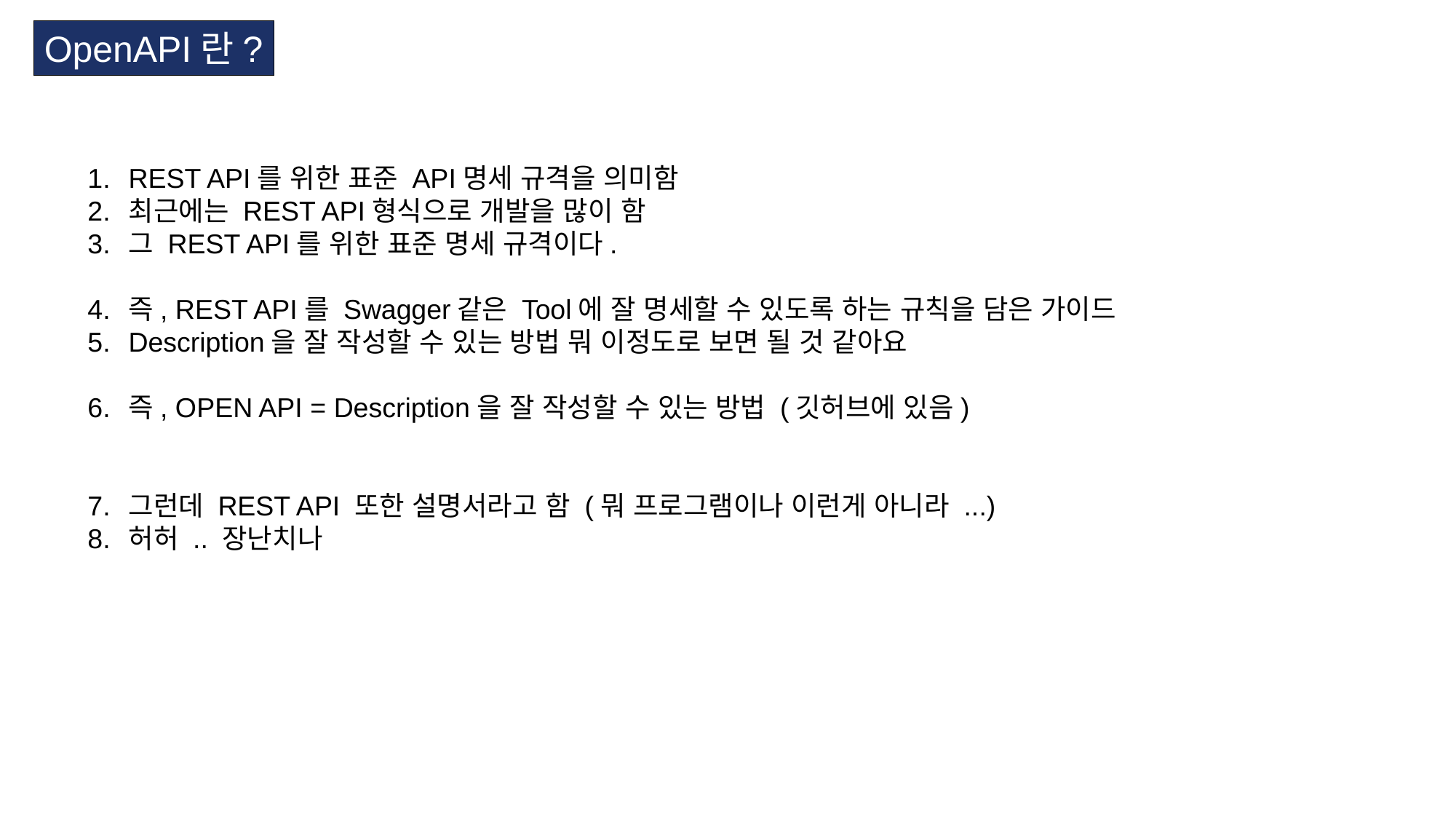

OpenAPI란?
REST API를 위한 표준 API명세 규격을 의미함
최근에는 REST API형식으로 개발을 많이 함
그 REST API를 위한 표준 명세 규격이다.

즉, REST API를 Swagger같은 Tool에 잘 명세할 수 있도록 하는 규칙을 담은 가이드
Description을 잘 작성할 수 있는 방법 뭐 이정도로 보면 될 것 같아요

즉, OPEN API = Description을 잘 작성할 수 있는 방법 (깃허브에 있음)

그런데 REST API 또한 설명서라고 함 (뭐 프로그램이나 이런게 아니라 ...)
허허 .. 장난치나